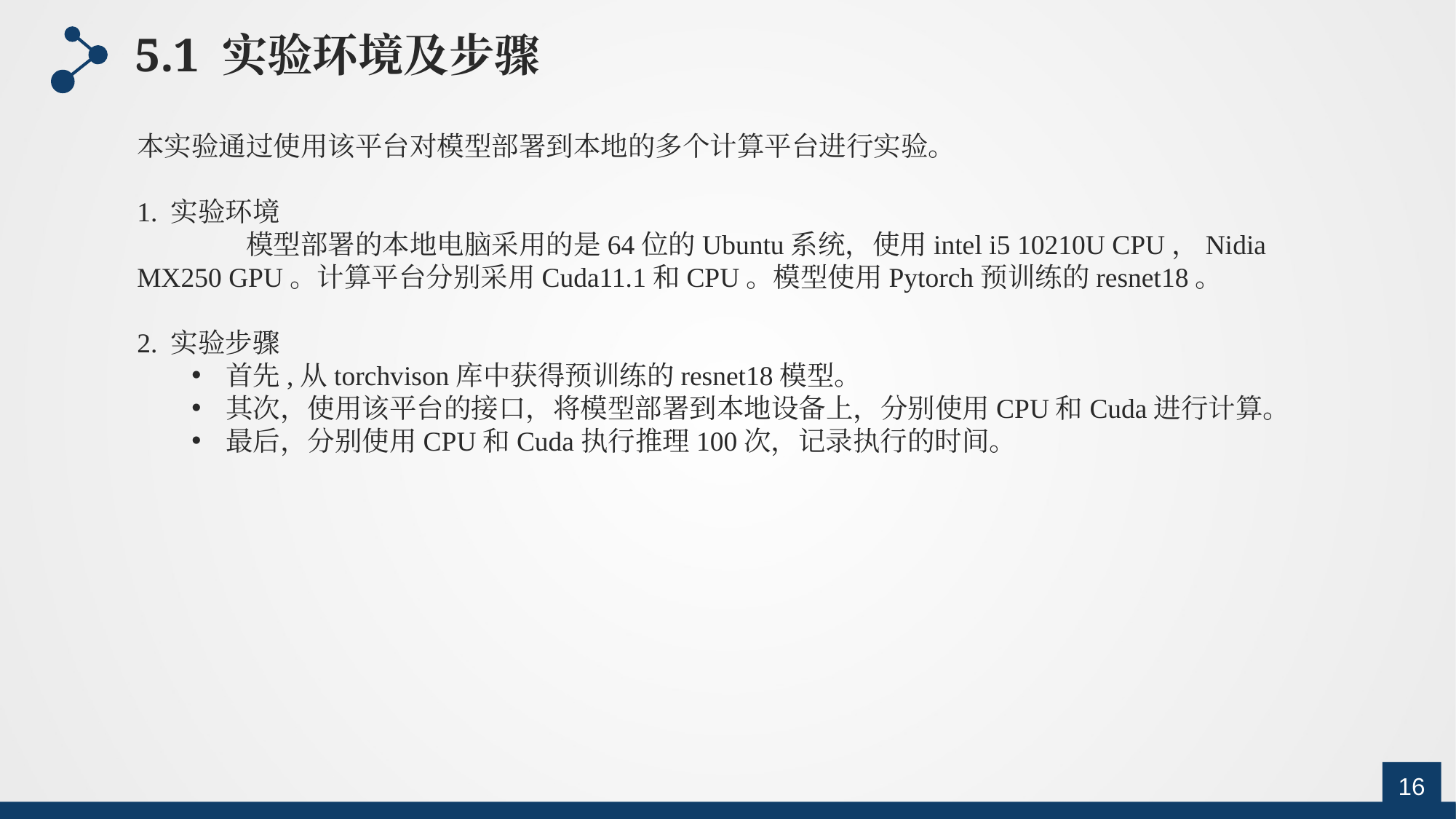

5.1 实验环境及步骤

本实验通过使用该平台对模型部署到本地的多个计算平台进行实验。

1. 实验环境
	模型部署的本地电脑采用的是64位的Ubuntu系统，使用intel i5 10210U CPU，Nidia MX250 GPU。计算平台分别采用Cuda11.1和CPU。模型使用Pytorch预训练的resnet18。

2. 实验步骤
首先,从torchvison库中获得预训练的resnet18模型。
其次，使用该平台的接口，将模型部署到本地设备上，分别使用CPU和Cuda进行计算。
最后，分别使用CPU和Cuda执行推理100次，记录执行的时间。